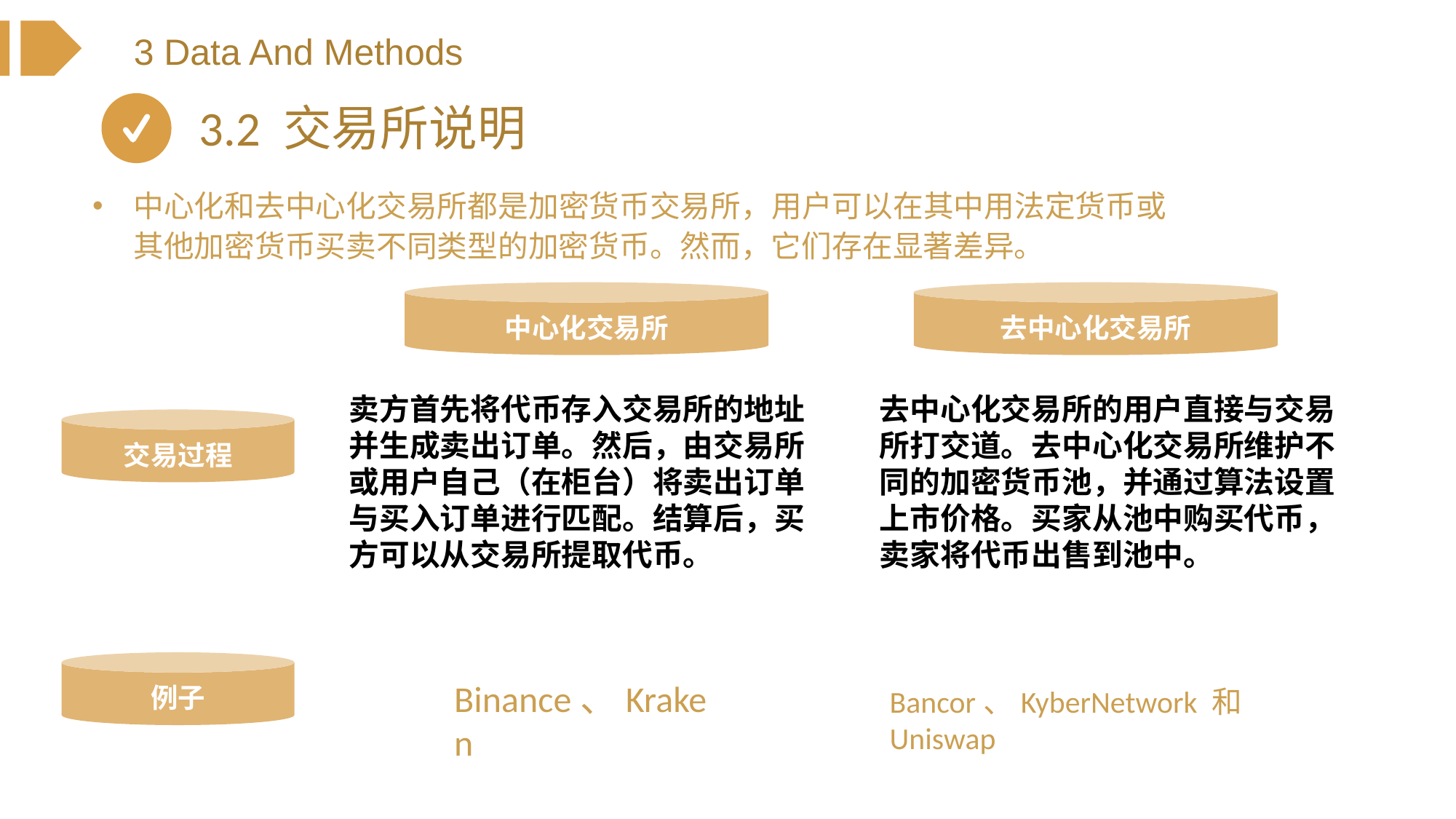

3 Data And Methods
3.2 交易所说明

中心化和去中心化交易所都是加密货币交易所，用户可以在其中用法定货币或其他加密货币买卖不同类型的加密货币。然而，它们存在显著差异。

中心化交易所
去中心化交易所
卖方首先将代币存入交易所的地址并生成卖出订单。然后，由交易所或用户自己（在柜台）将卖出订单与买入订单进行匹配。结算后，买方可以从交易所提取代币。
去中心化交易所的用户直接与交易所打交道。去中心化交易所维护不同的加密货币池，并通过算法设置上市价格。买家从池中购买代币，卖家将代币出售到池中。

交易过程

Binance、Kraken
例子
Bancor、KyberNetwork 和 Uniswap